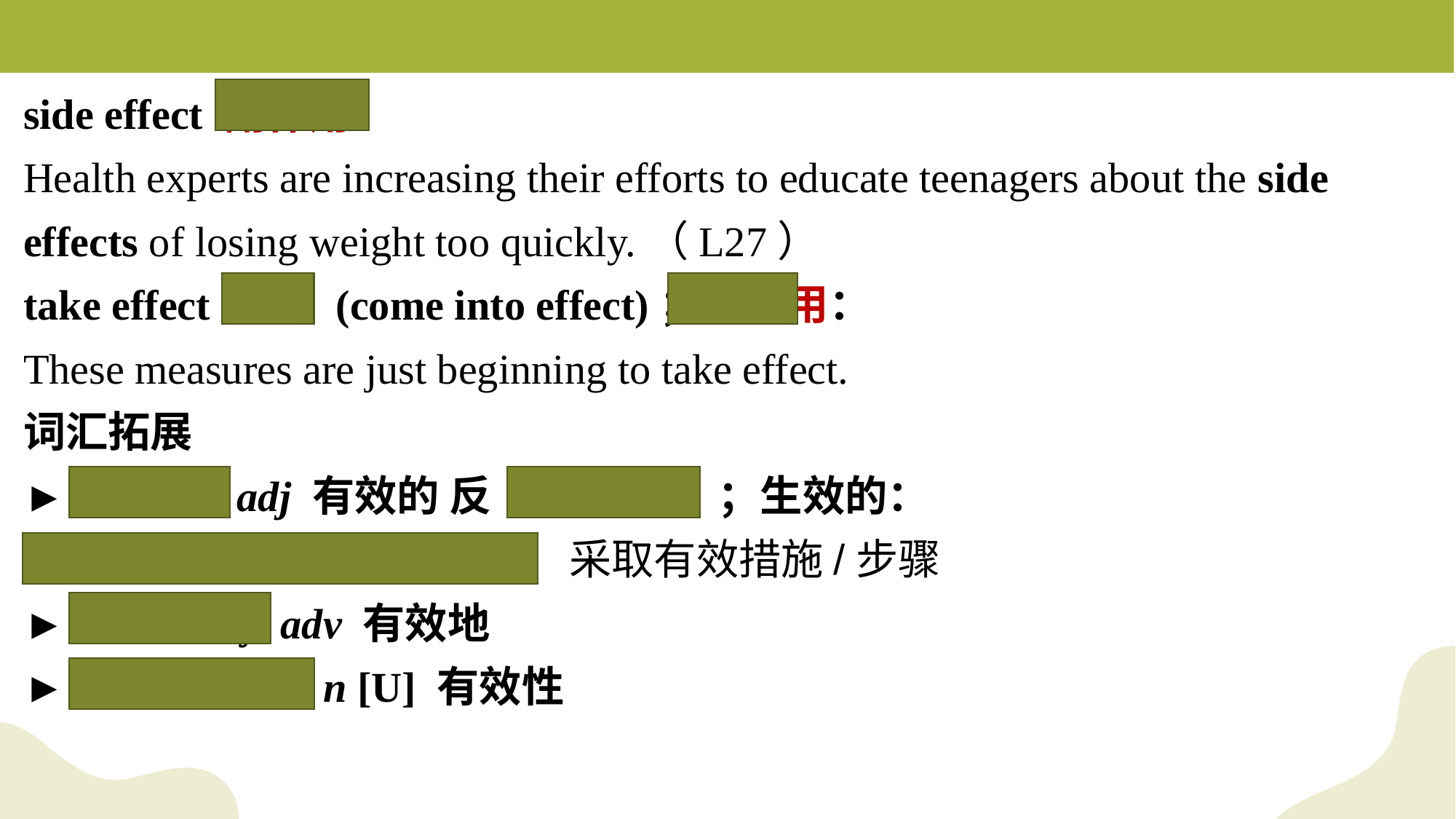

side effect 副作用
Health experts are increasing their efforts to educate teenagers about the side effects of losing weight too quickly.（L27）
take effect 生效 (come into effect)；起作用：
These measures are just beginning to take effect.
词汇拓展
► effective adj 有效的 反 ineffective ；生效的：
take effective measures / steps  采取有效措施/步骤
► effectively  adv 有效地
► effectiveness  n [U] 有效性